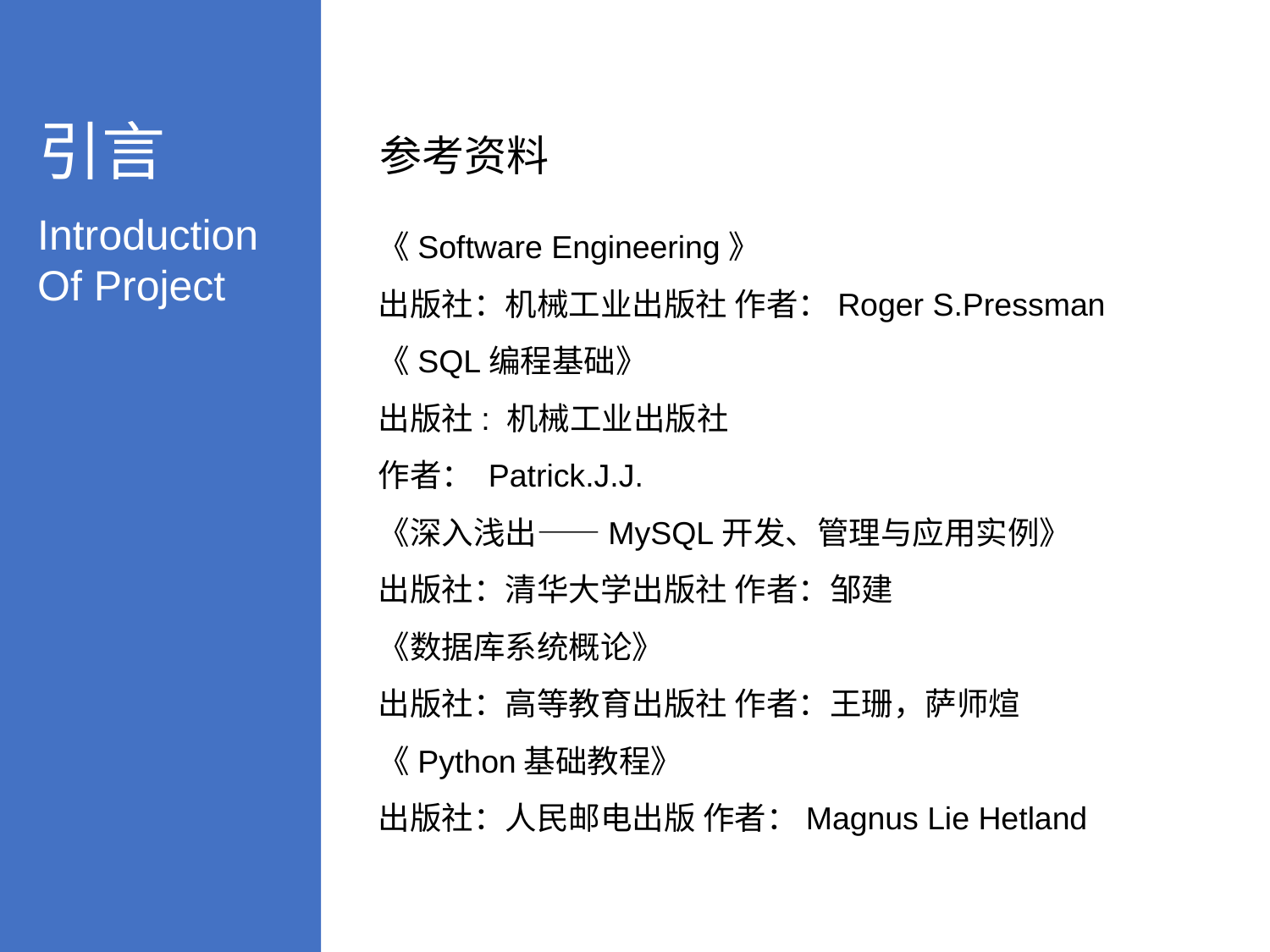

引言
Introduction Of Project
参考资料
《Software Engineering》
出版社：机械工业出版社 作者：Roger S.Pressman
《SQL编程基础》
出版社: 机械工业出版社
作者： Patrick.J.J.
《深入浅出——MySQL开发、管理与应用实例》
出版社：清华大学出版社 作者：邹建
《数据库系统概论》
出版社：高等教育出版社 作者：王珊，萨师煊
《Python基础教程》
出版社：人民邮电出版 作者：Magnus Lie Hetland